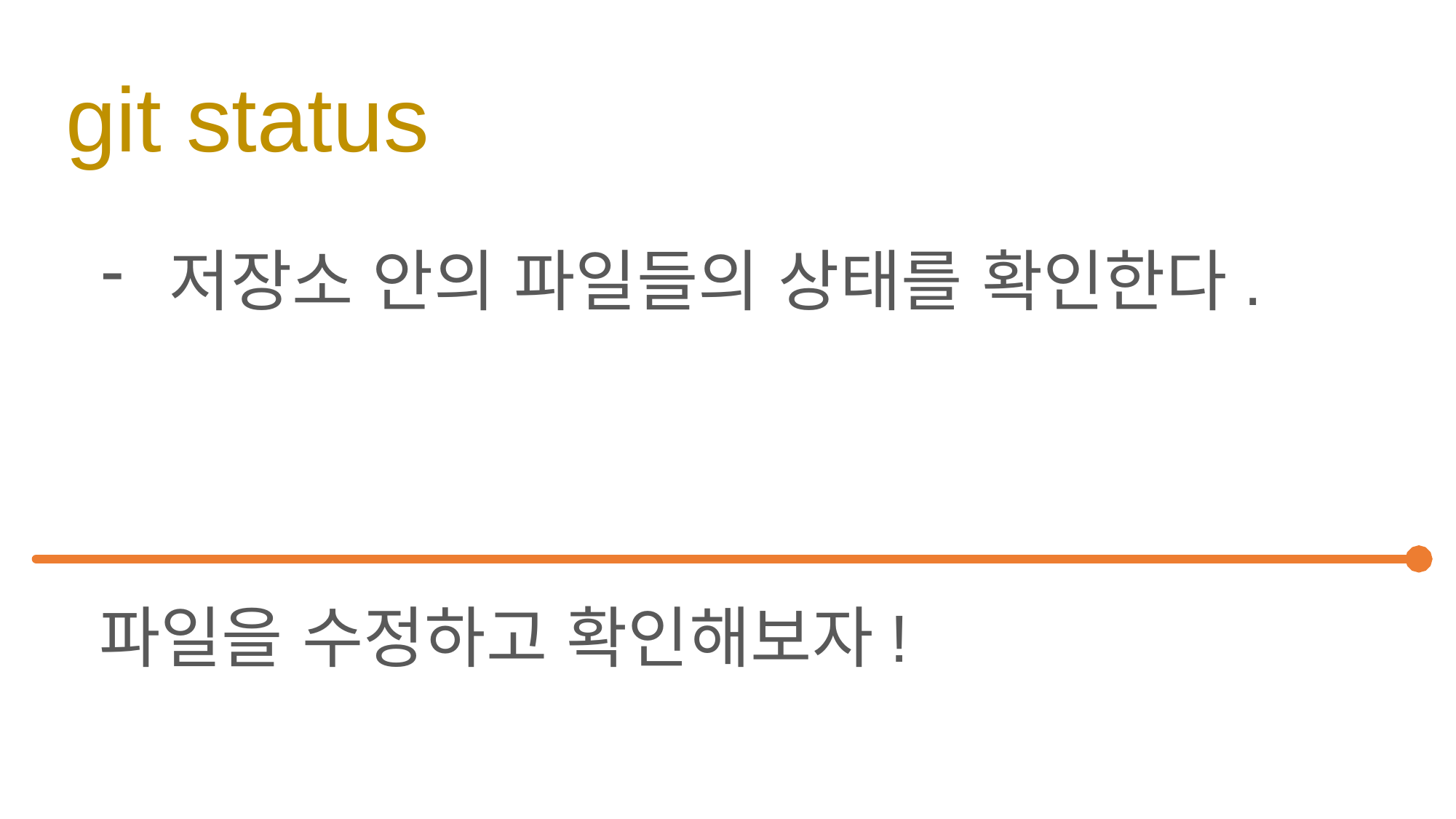

# git status
저장소 안의 파일들의 상태를 확인한다.
파일을 수정하고 확인해보자!